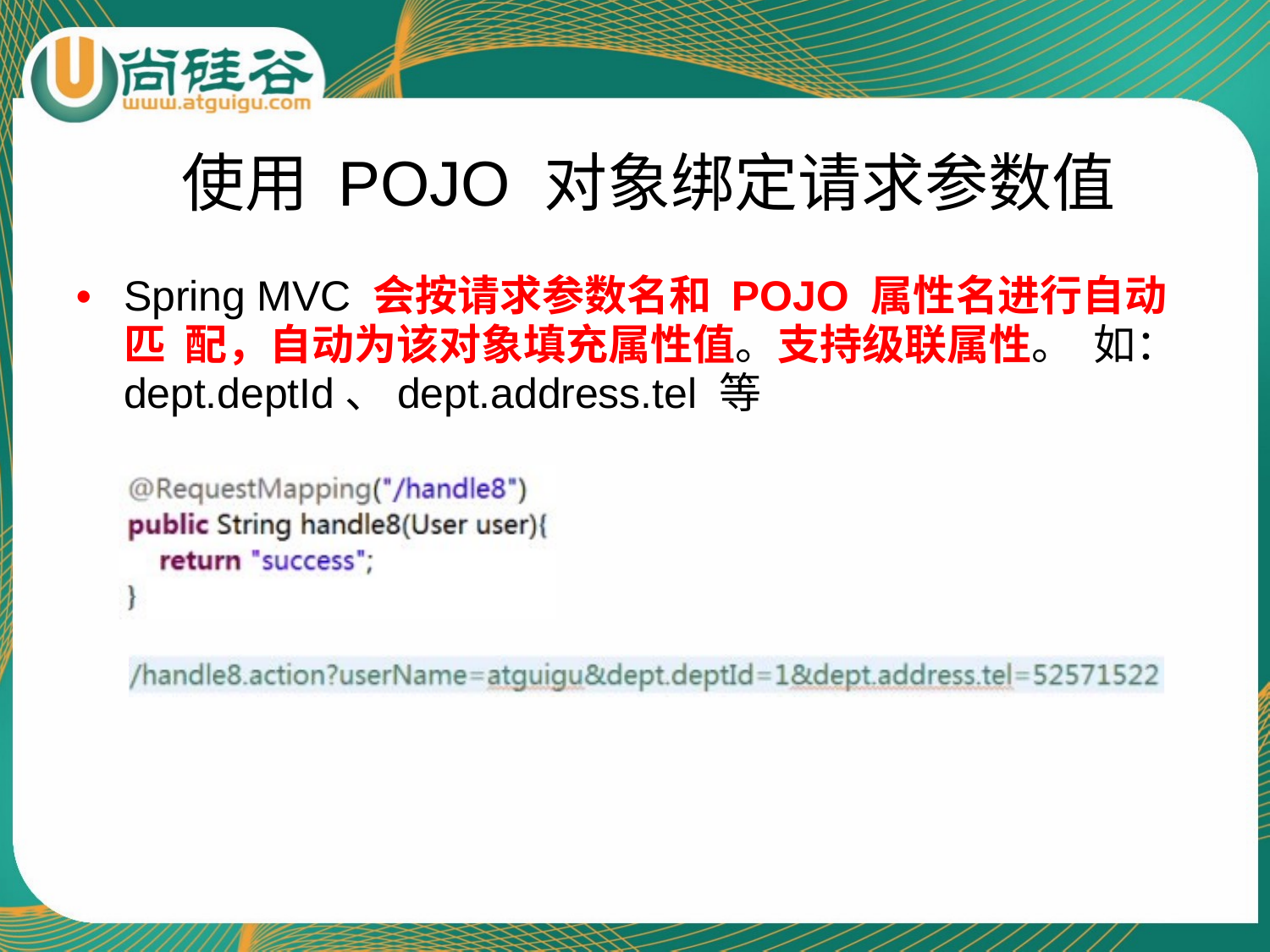

# 使用 POJO 对象绑定请求参数值
•	Spring MVC 会按请求参数名和 POJO 属性名进行自动匹  配，自动为该对象填充属性值。支持级联属性。  如：dept.deptId、dept.address.tel 等